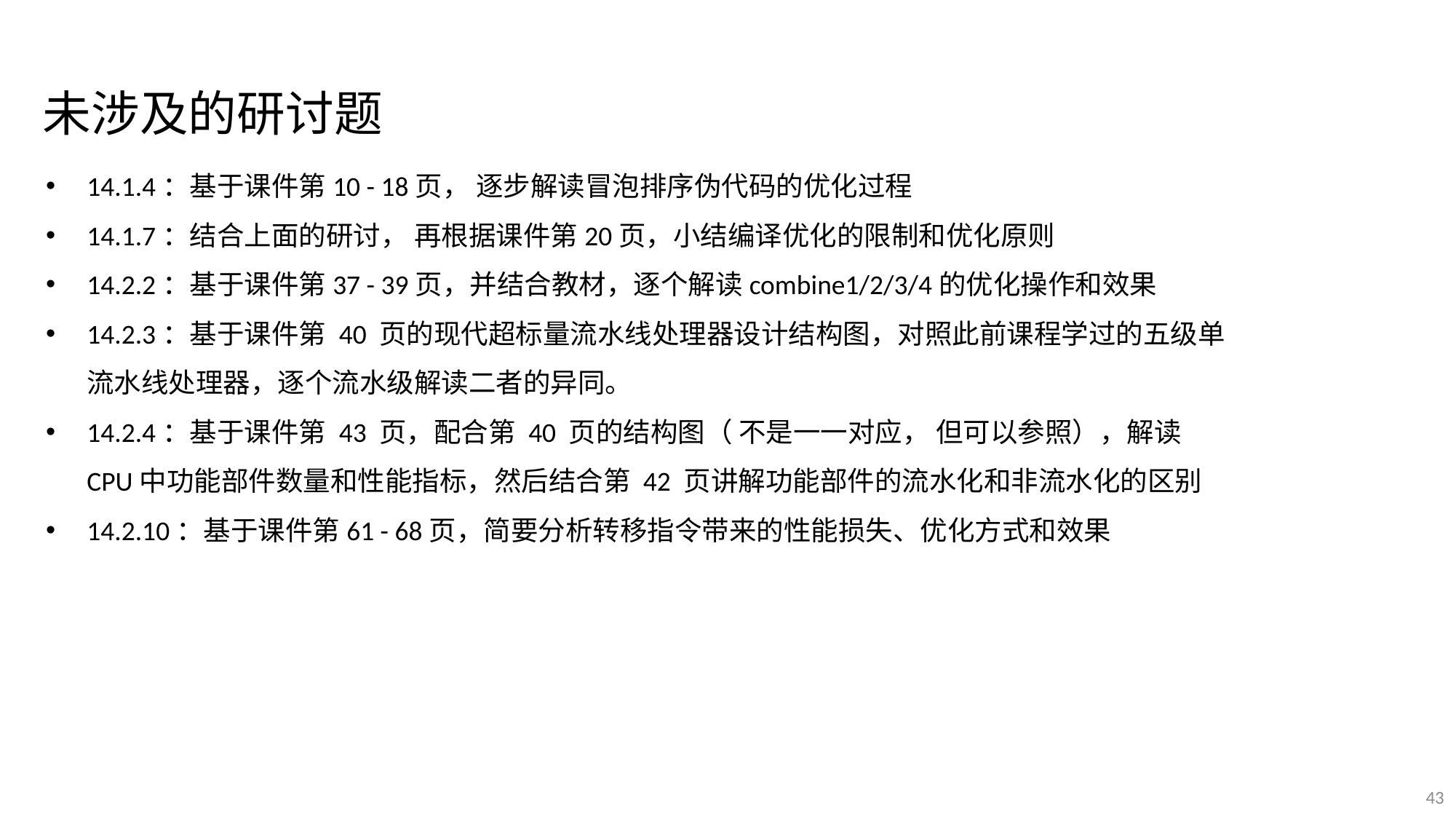

未涉及的研讨题
14.1.4：基于课件第10 - 18页， 逐步解读冒泡排序伪代码的优化过程
14.1.7：结合上面的研讨， 再根据课件第20页，小结编译优化的限制和优化原则
14.2.2：基于课件第37 - 39页，并结合教材，逐个解读combine1/2/3/4的优化操作和效果
14.2.3：基于课件第 40 页的现代超标量流水线处理器设计结构图，对照此前课程学过的五级单流水线处理器，逐个流水级解读二者的异同。
14.2.4：基于课件第 43 页，配合第 40 页的结构图（ 不是一一对应， 但可以参照），解读CPU中功能部件数量和性能指标，然后结合第 42 页讲解功能部件的流水化和非流水化的区别
14.2.10：基于课件第61 - 68页，简要分析转移指令带来的性能损失、优化方式和效果
43